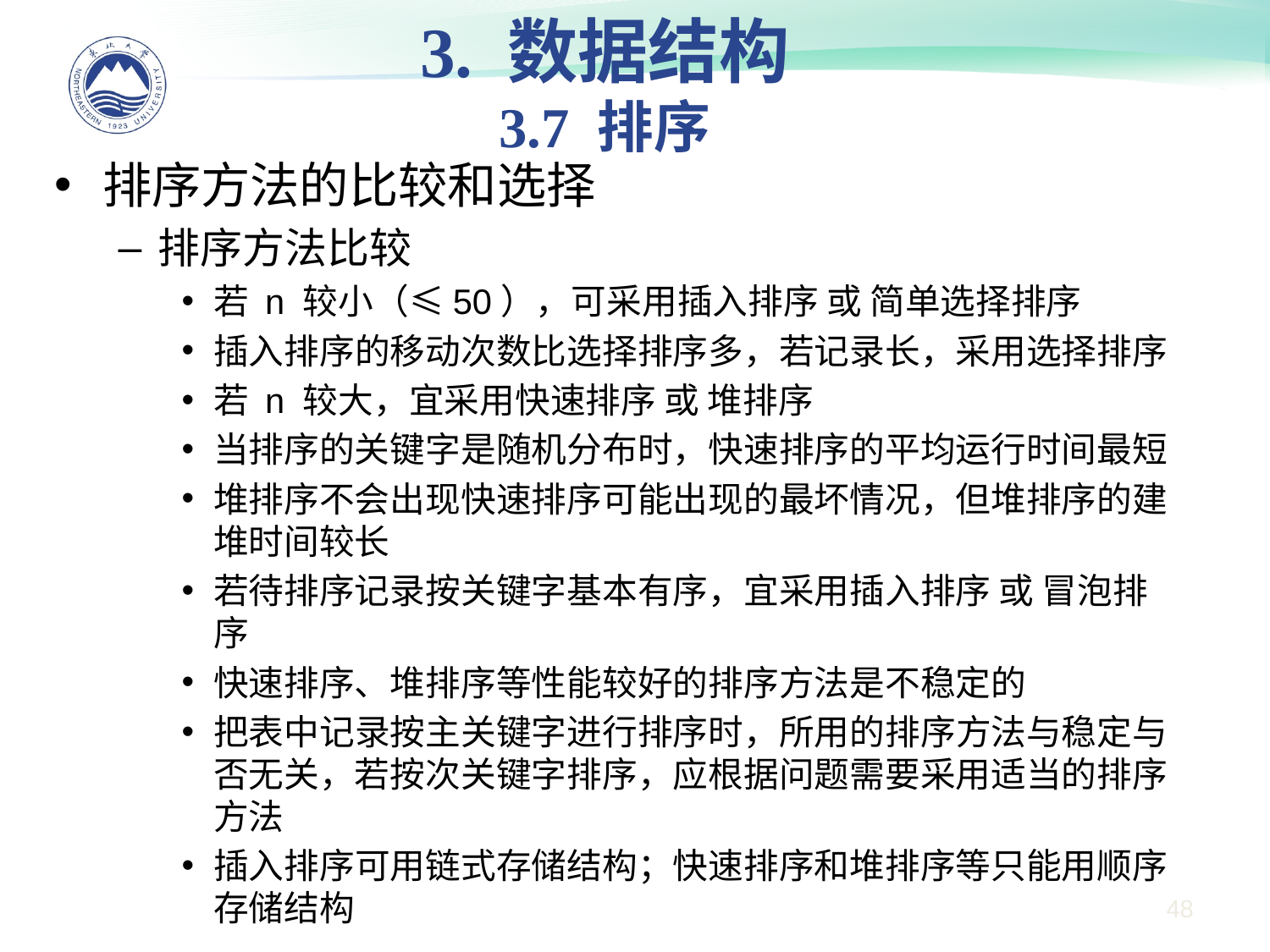

3. 数据结构
3.7 排序
排序方法的比较和选择
排序方法比较
若 n 较小（≤50），可采用插入排序 或 简单选择排序
插入排序的移动次数比选择排序多，若记录长，采用选择排序
若 n 较大，宜采用快速排序 或 堆排序
当排序的关键字是随机分布时，快速排序的平均运行时间最短
堆排序不会出现快速排序可能出现的最坏情况，但堆排序的建堆时间较长
若待排序记录按关键字基本有序，宜采用插入排序 或 冒泡排序
快速排序、堆排序等性能较好的排序方法是不稳定的
把表中记录按主关键字进行排序时，所用的排序方法与稳定与否无关，若按次关键字排序，应根据问题需要采用适当的排序方法
插入排序可用链式存储结构；快速排序和堆排序等只能用顺序存储结构
48